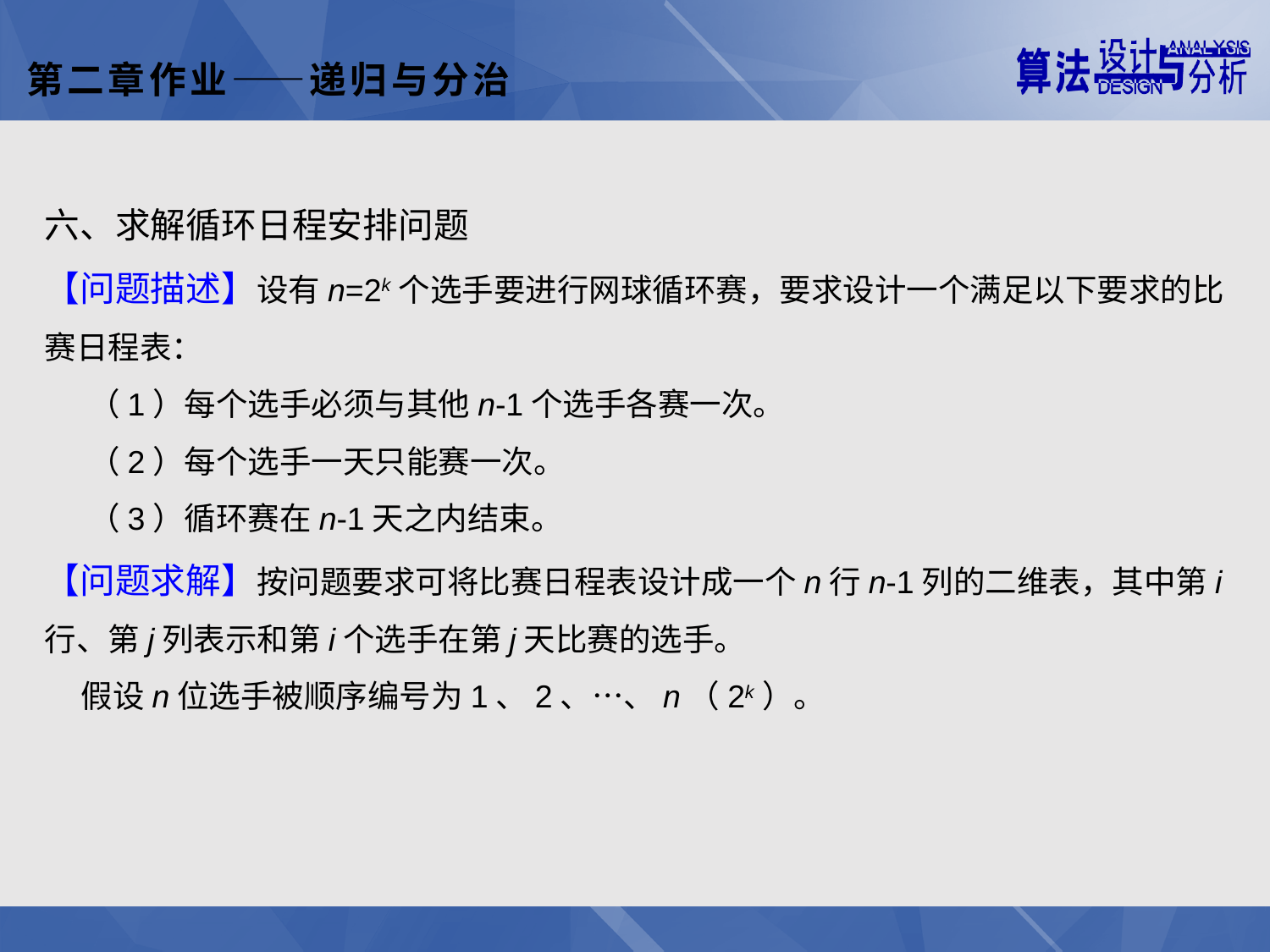

第二章作业——递归与分治
六、求解循环日程安排问题
【问题描述】设有n=2k个选手要进行网球循环赛，要求设计一个满足以下要求的比赛日程表：
     （1）每个选手必须与其他n-1个选手各赛一次。
     （2）每个选手一天只能赛一次。
     （3）循环赛在n-1天之内结束。
【问题求解】按问题要求可将比赛日程表设计成一个n行n-1列的二维表，其中第i行、第j列表示和第i个选手在第j天比赛的选手。
    假设n位选手被顺序编号为1、2、…、n（2k）。